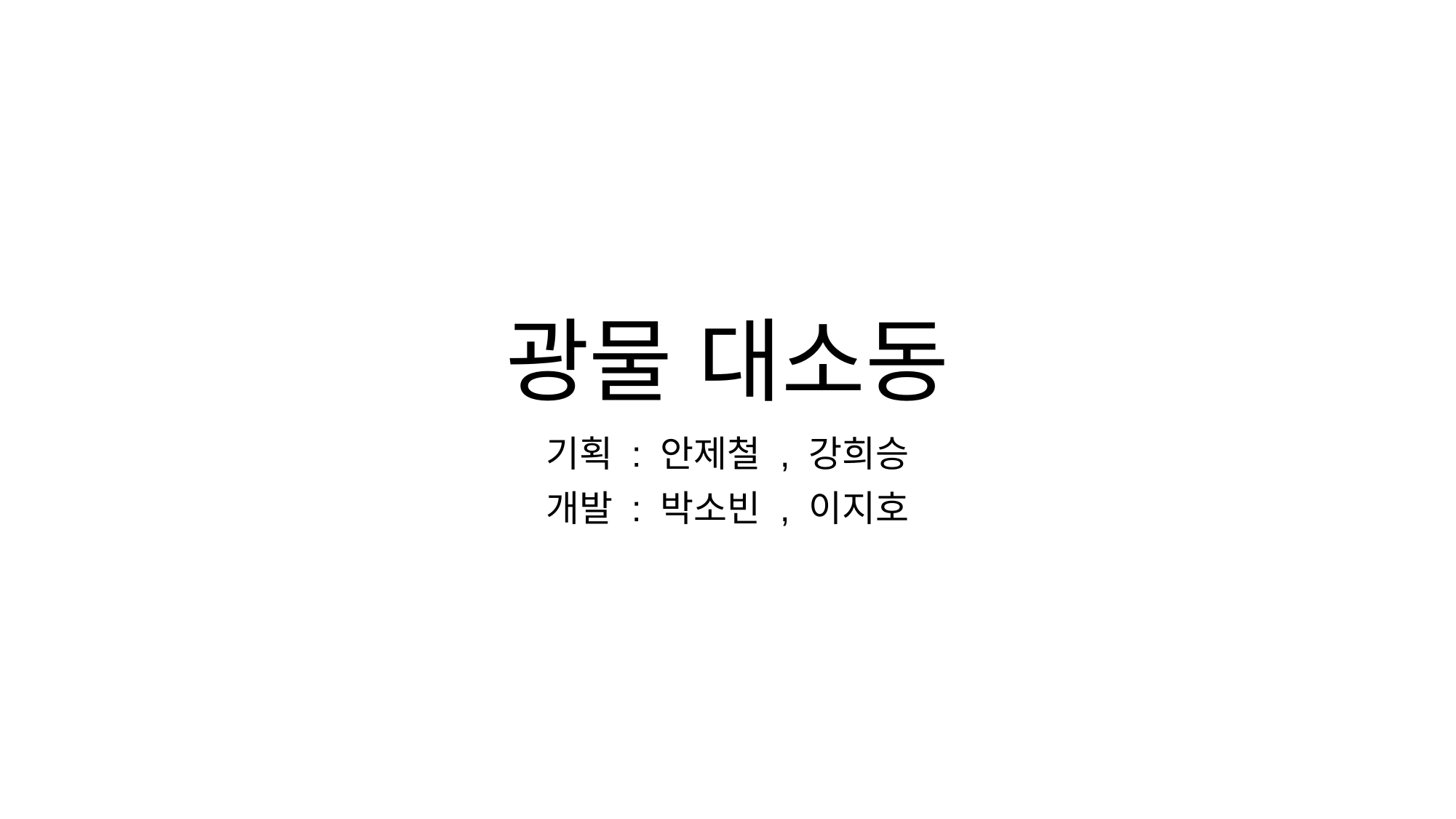

# 광물 대소동
기획 : 안제철 , 강희승
개발 : 박소빈 , 이지호